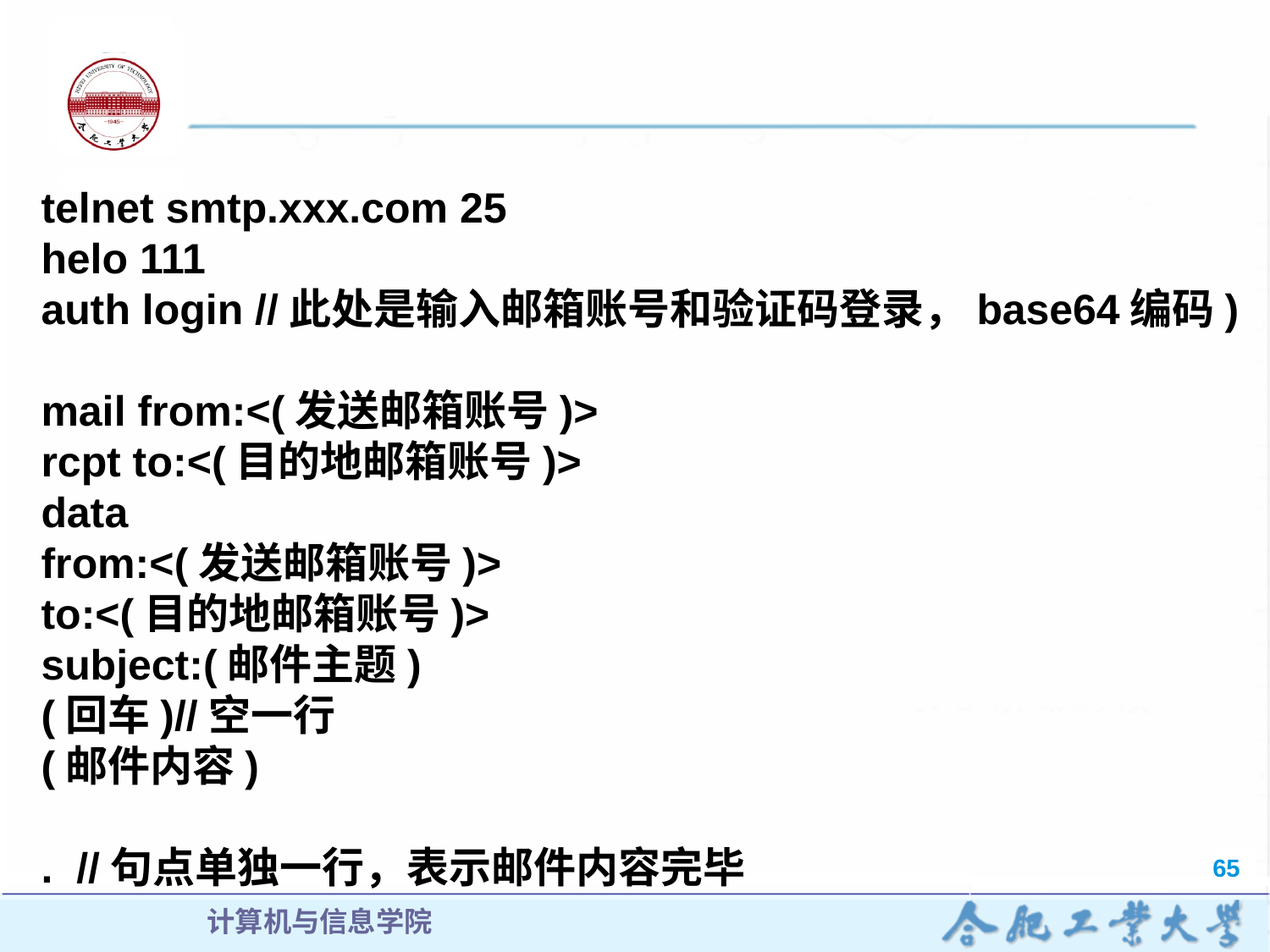

telnet smtp.xxx.com 25
helo 111
auth login //此处是输入邮箱账号和验证码登录，base64编码)

mail from:<(发送邮箱账号)>
rcpt to:<(目的地邮箱账号)>
data
from:<(发送邮箱账号)>
to:<(目的地邮箱账号)>
subject:(邮件主题)
(回车)//空一行
(邮件内容)

.  //句点单独一行，表示邮件内容完毕